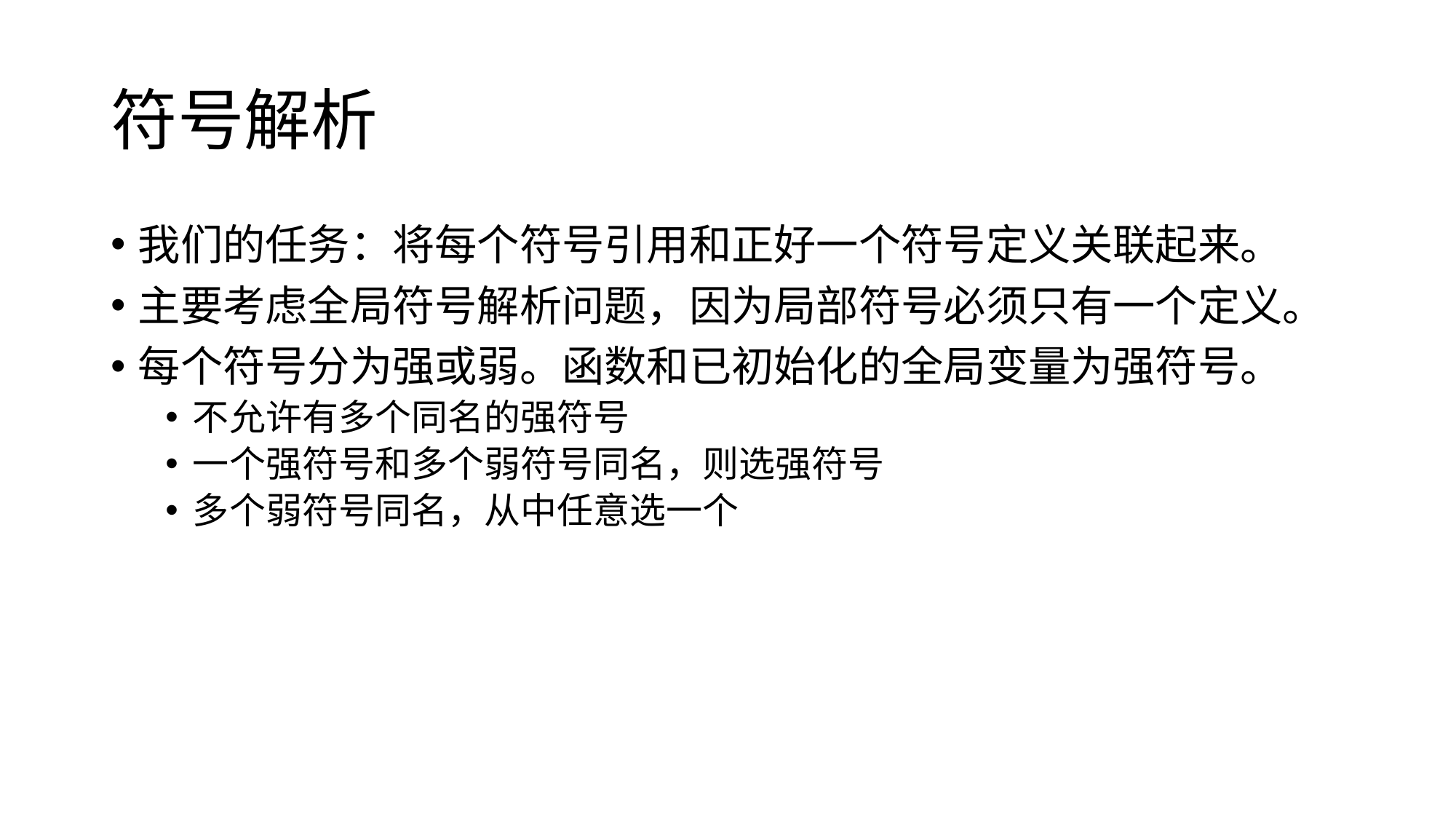

# 符号解析
我们的任务：将每个符号引用和正好一个符号定义关联起来。
主要考虑全局符号解析问题，因为局部符号必须只有一个定义。
每个符号分为强或弱。函数和已初始化的全局变量为强符号。
不允许有多个同名的强符号
一个强符号和多个弱符号同名，则选强符号
多个弱符号同名，从中任意选一个